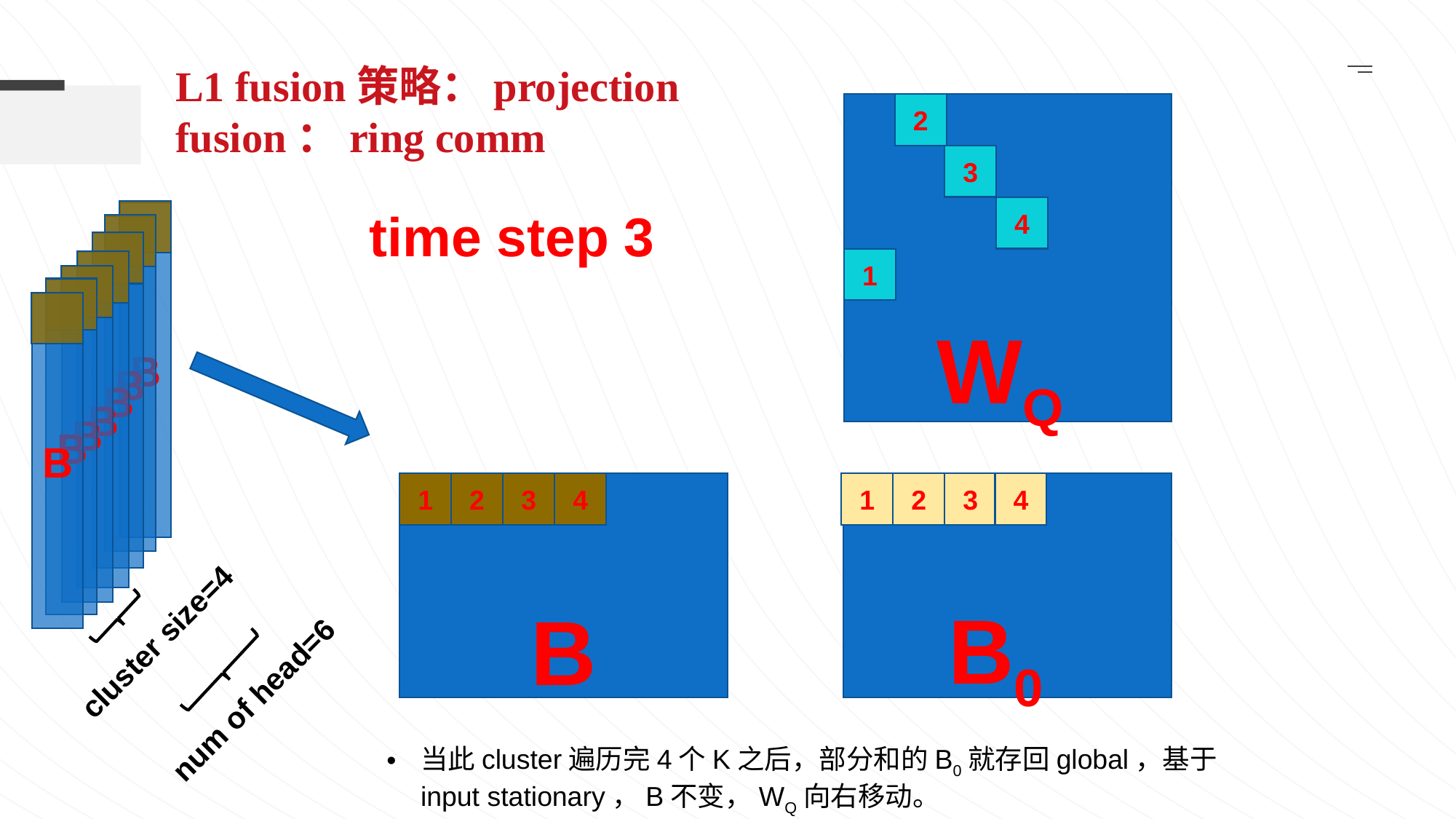

L1 fusion策略：projection fusion：ring comm
2

3
time step 3
4

B

B

B
1

B

B

B

B
WQ

1
2
3
4
1

2
3
4

B0
B
cluster size=4

num of head=6
当此cluster遍历完4个K之后，部分和的B0就存回global，基于input stationary，B不变，WQ向右移动。